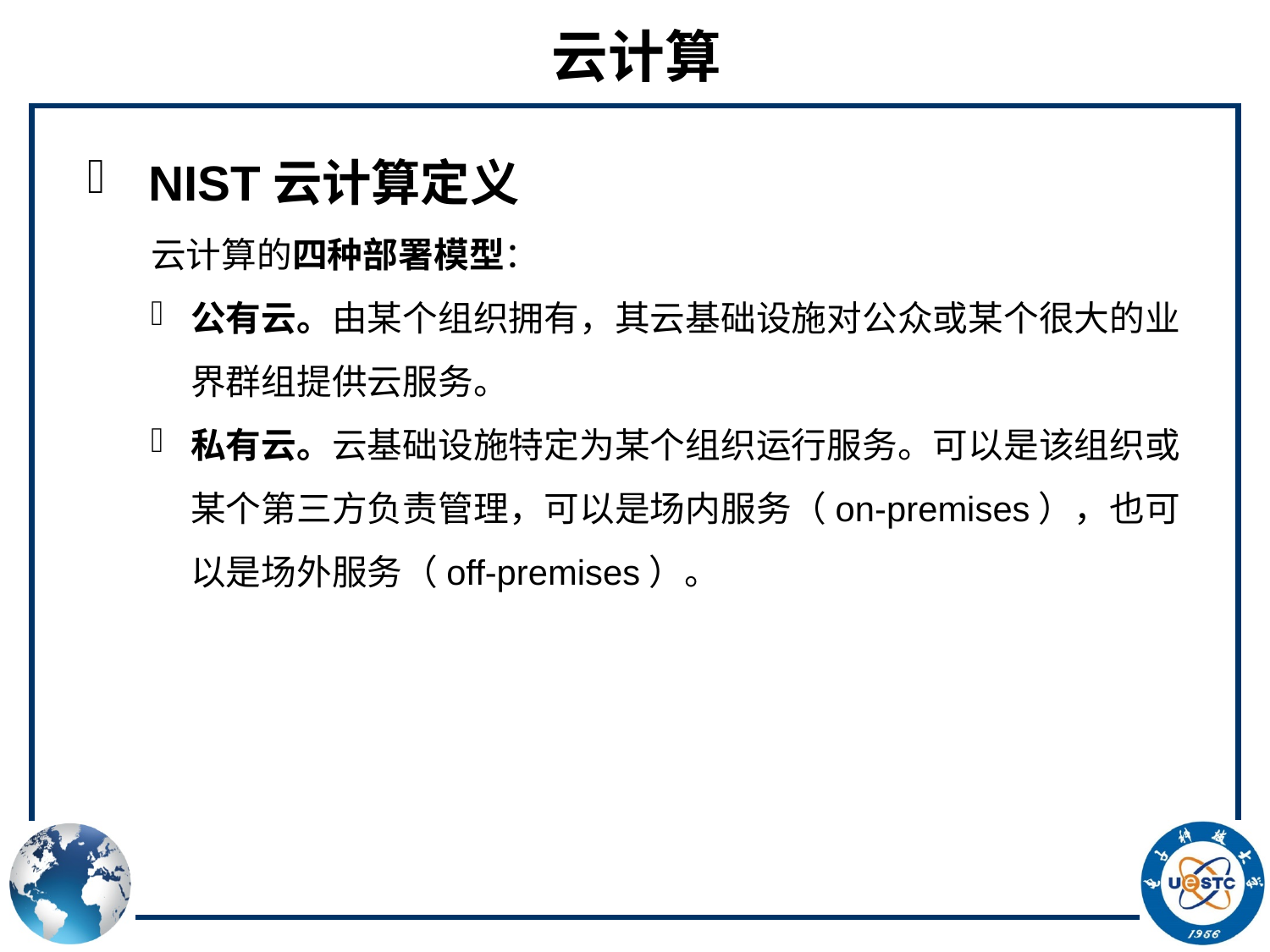

# 云计算
 NIST云计算定义
云计算的四种部署模型：
公有云。由某个组织拥有，其云基础设施对公众或某个很大的业界群组提供云服务。
私有云。云基础设施特定为某个组织运行服务。可以是该组织或某个第三方负责管理，可以是场内服务（on-premises），也可以是场外服务（off-premises）。